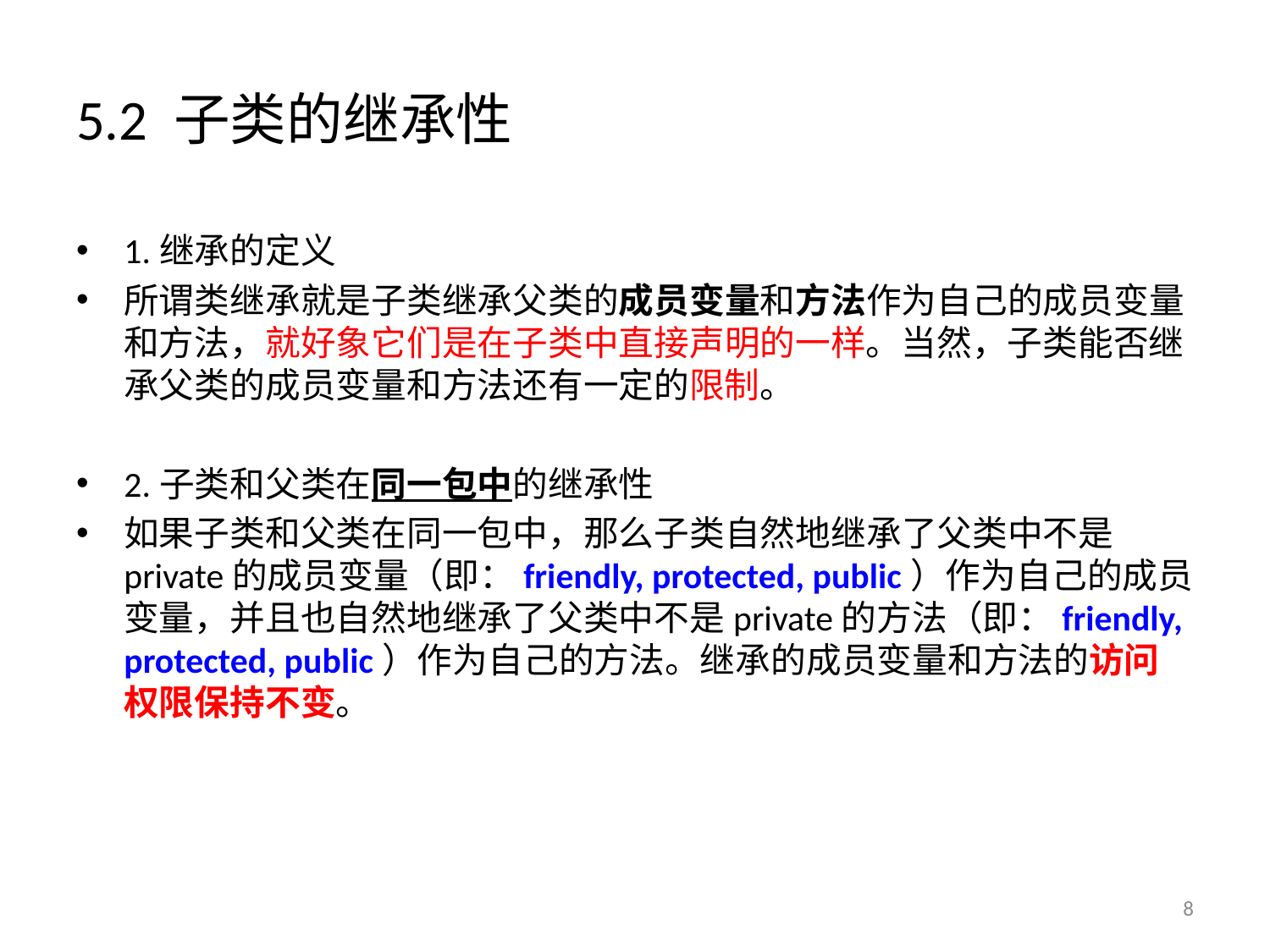

# 5.2 子类的继承性
1.继承的定义
所谓类继承就是子类继承父类的成员变量和方法作为自己的成员变量和方法，就好象它们是在子类中直接声明的一样。当然，子类能否继承父类的成员变量和方法还有一定的限制。

2.子类和父类在同一包中的继承性
如果子类和父类在同一包中，那么子类自然地继承了父类中不是private的成员变量（即：friendly, protected, public）作为自己的成员变量，并且也自然地继承了父类中不是private的方法（即：friendly, protected, public）作为自己的方法。继承的成员变量和方法的访问权限保持不变。
8